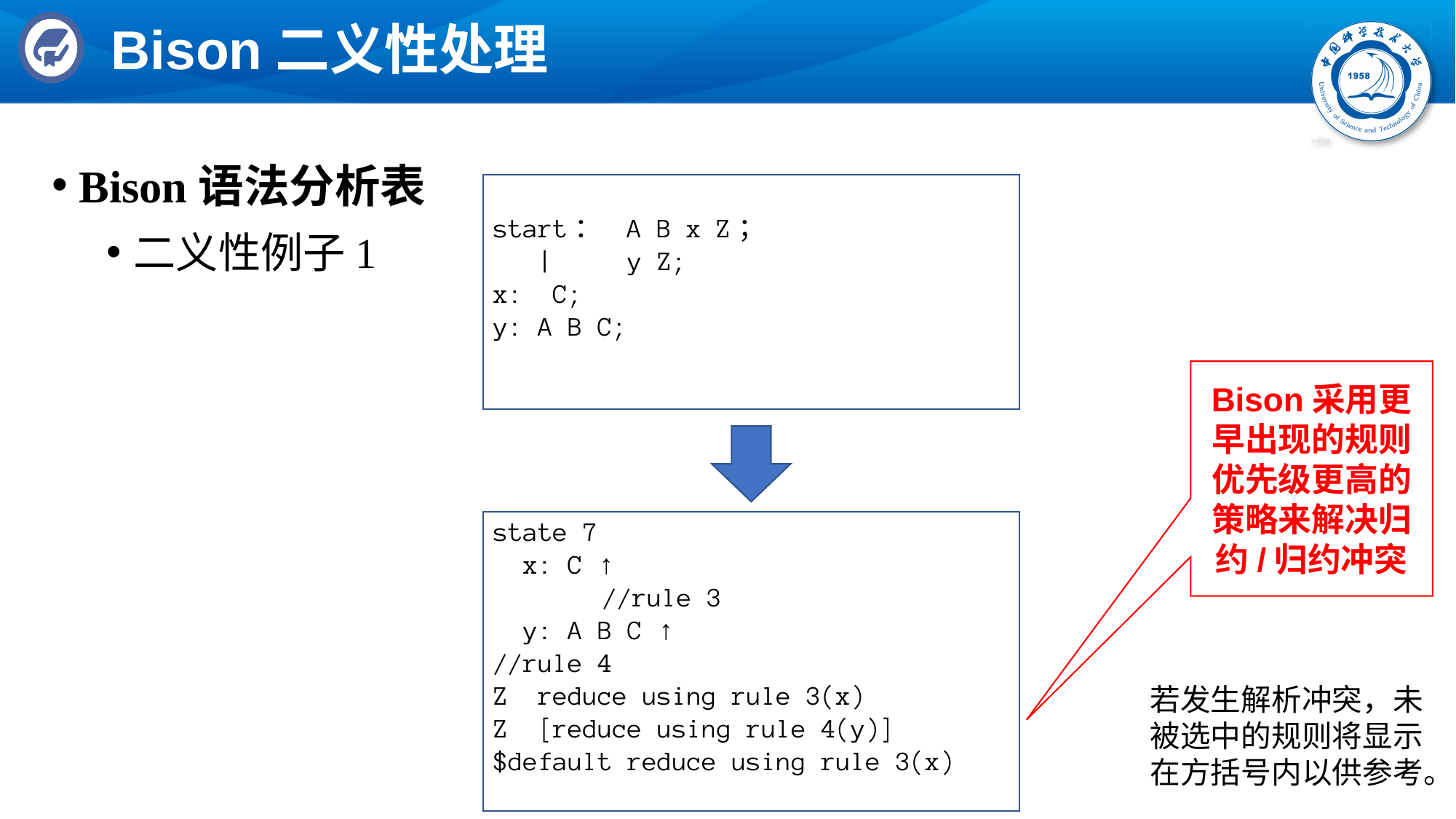

# Bison二义性处理

Bison语法分析表
二义性例子1
start：   A B x Z；
   |     y Z;
x:  C;
y: A B C;

Bison采用更早出现的规则优先级更高的策略来解决归约/归约冲突

state 7
  x: C ↑				//rule 3
  y: A B C ↑			//rule 4
Z  reduce using rule 3(x)
Z  [reduce using rule 4(y)]
$default reduce using rule 3(x)

若发生解析冲突，未被选中的规则将显示在方括号内以供参考。